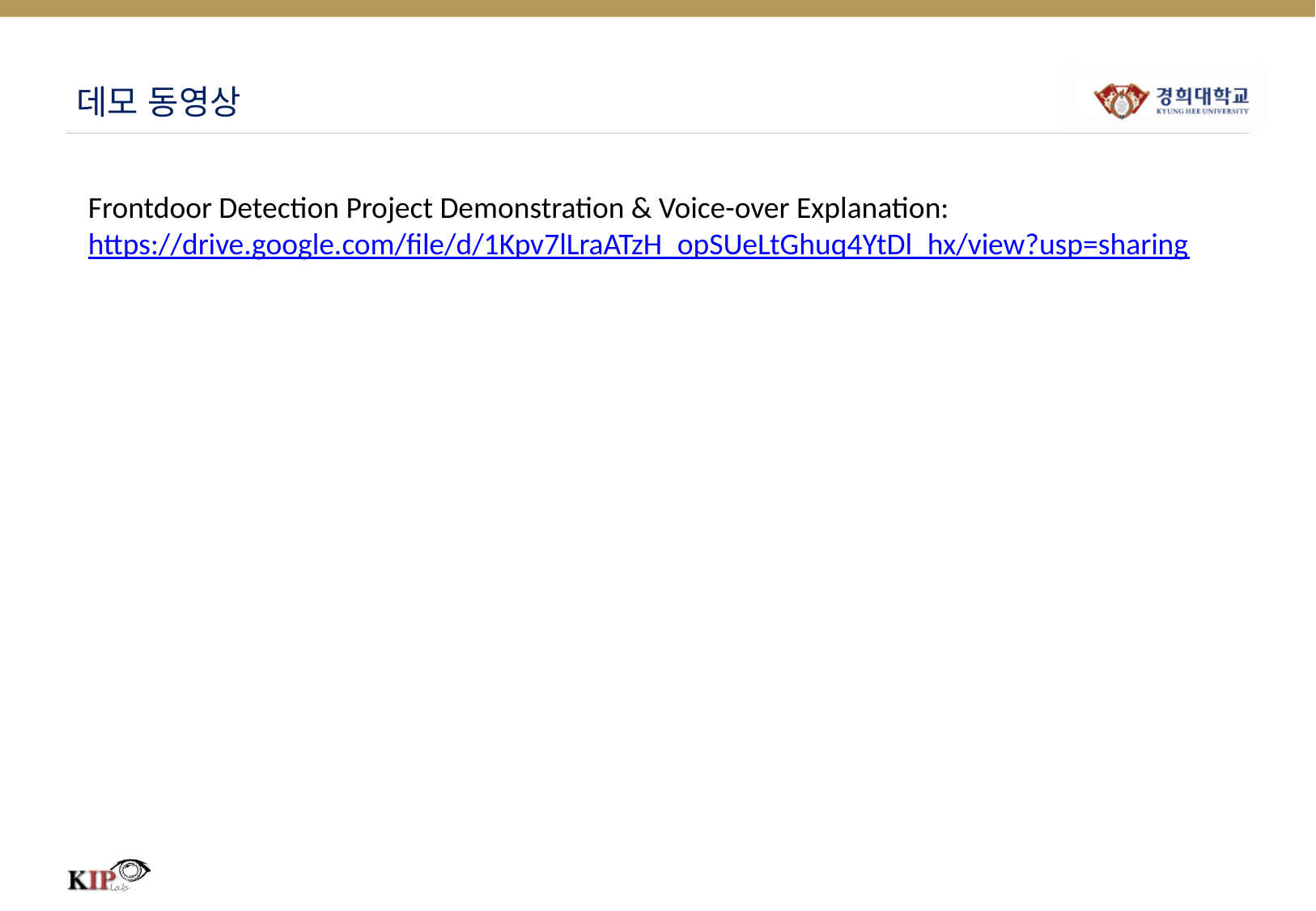

# 데모 동영상
Frontdoor Detection Project Demonstration & Voice-over Explanation:
https://drive.google.com/file/d/1Kpv7lLraATzH_opSUeLtGhuq4YtDl_hx/view?usp=sharing